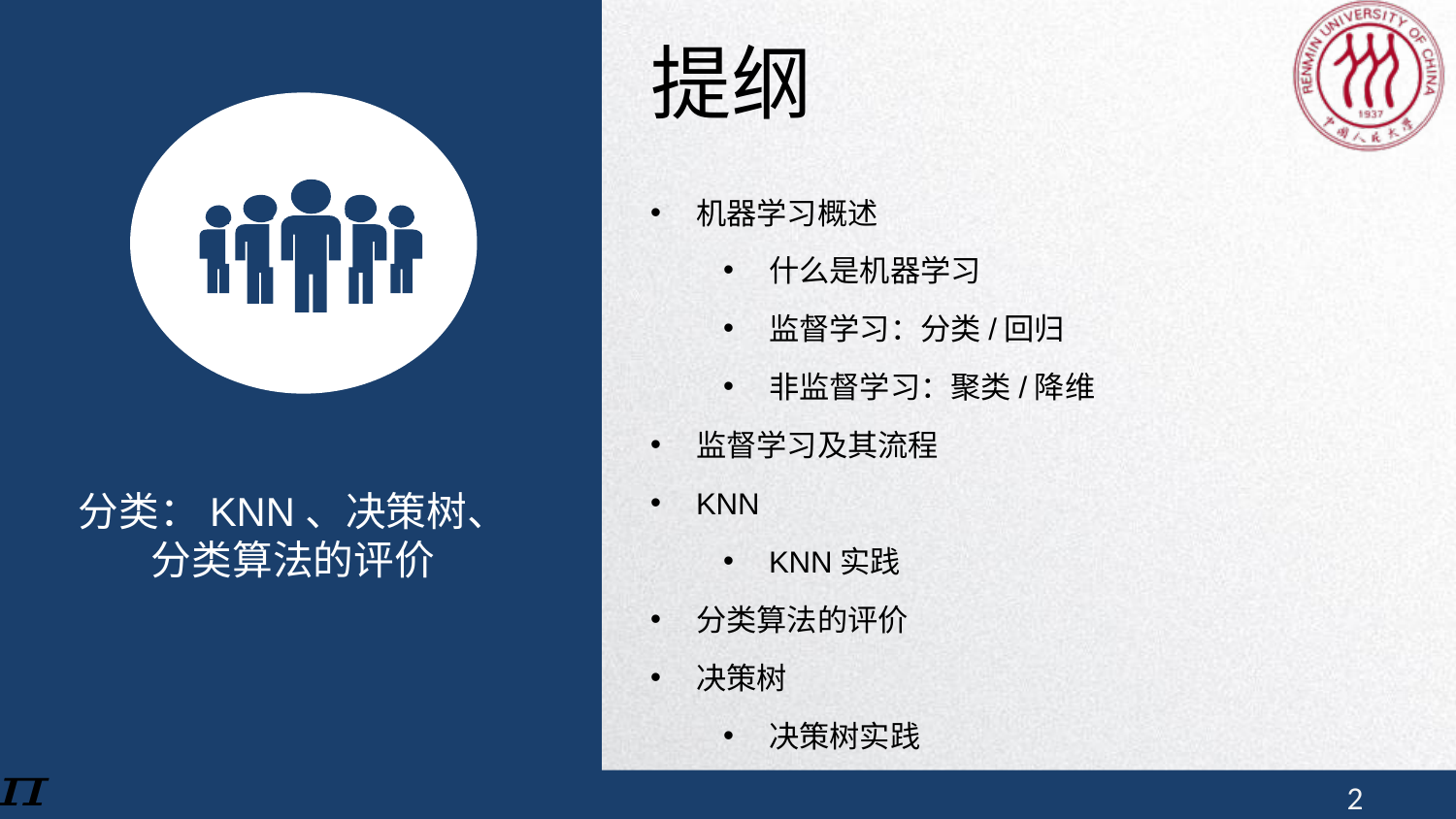

提纲

机器学习概述
什么是机器学习
监督学习：分类/回归
非监督学习：聚类/降维
监督学习及其流程
KNN
KNN实践
分类算法的评价
决策树
决策树实践
分类：KNN、决策树、分类算法的评价